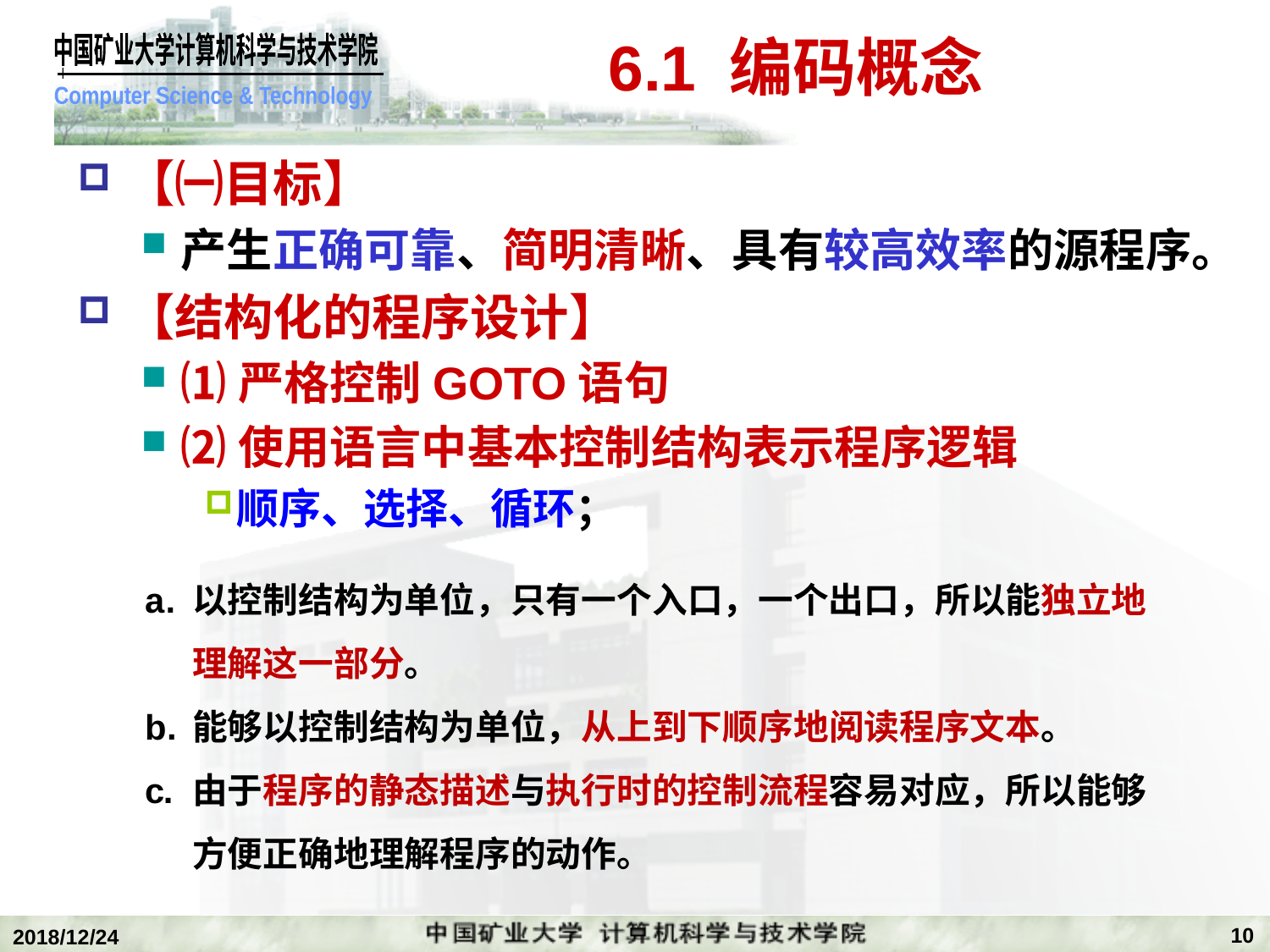

# 6.1 编码概念
【㈠目标】
产生正确可靠、简明清晰、具有较高效率的源程序。
【结构化的程序设计】
⑴严格控制GOTO语句
⑵使用语言中基本控制结构表示程序逻辑
顺序、选择、循环；
以控制结构为单位，只有一个入口，一个出口，所以能独立地理解这一部分。
能够以控制结构为单位，从上到下顺序地阅读程序文本。
由于程序的静态描述与执行时的控制流程容易对应，所以能够方便正确地理解程序的动作。
10
2018/12/24